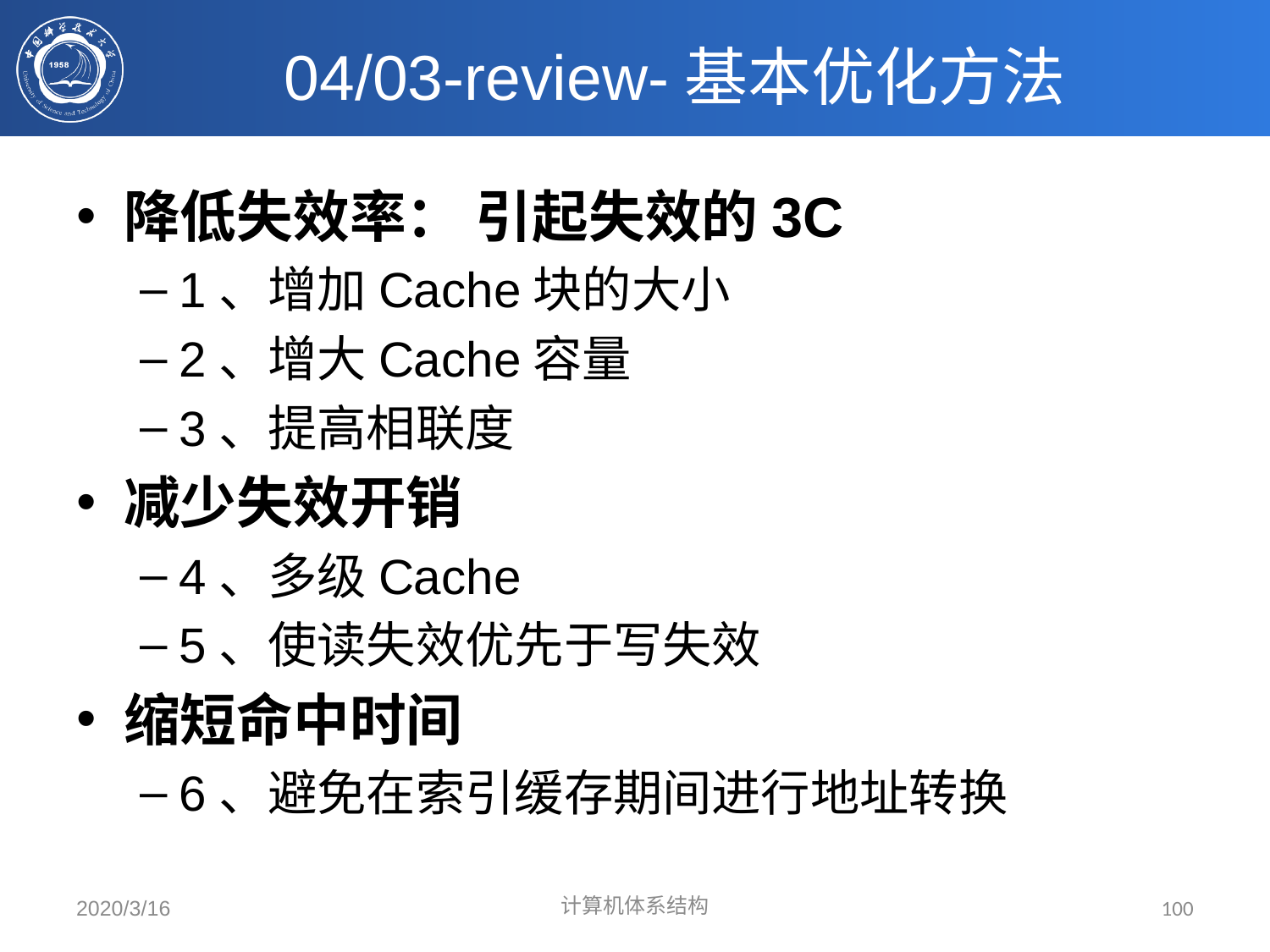

# 04/03-review-基本优化方法
降低失效率： 引起失效的3C
1、增加Cache块的大小
2、增大Cache容量
3、提高相联度
减少失效开销
4、多级Cache
5、使读失效优先于写失效
缩短命中时间
6、避免在索引缓存期间进行地址转换
2020/3/16
计算机体系结构
100